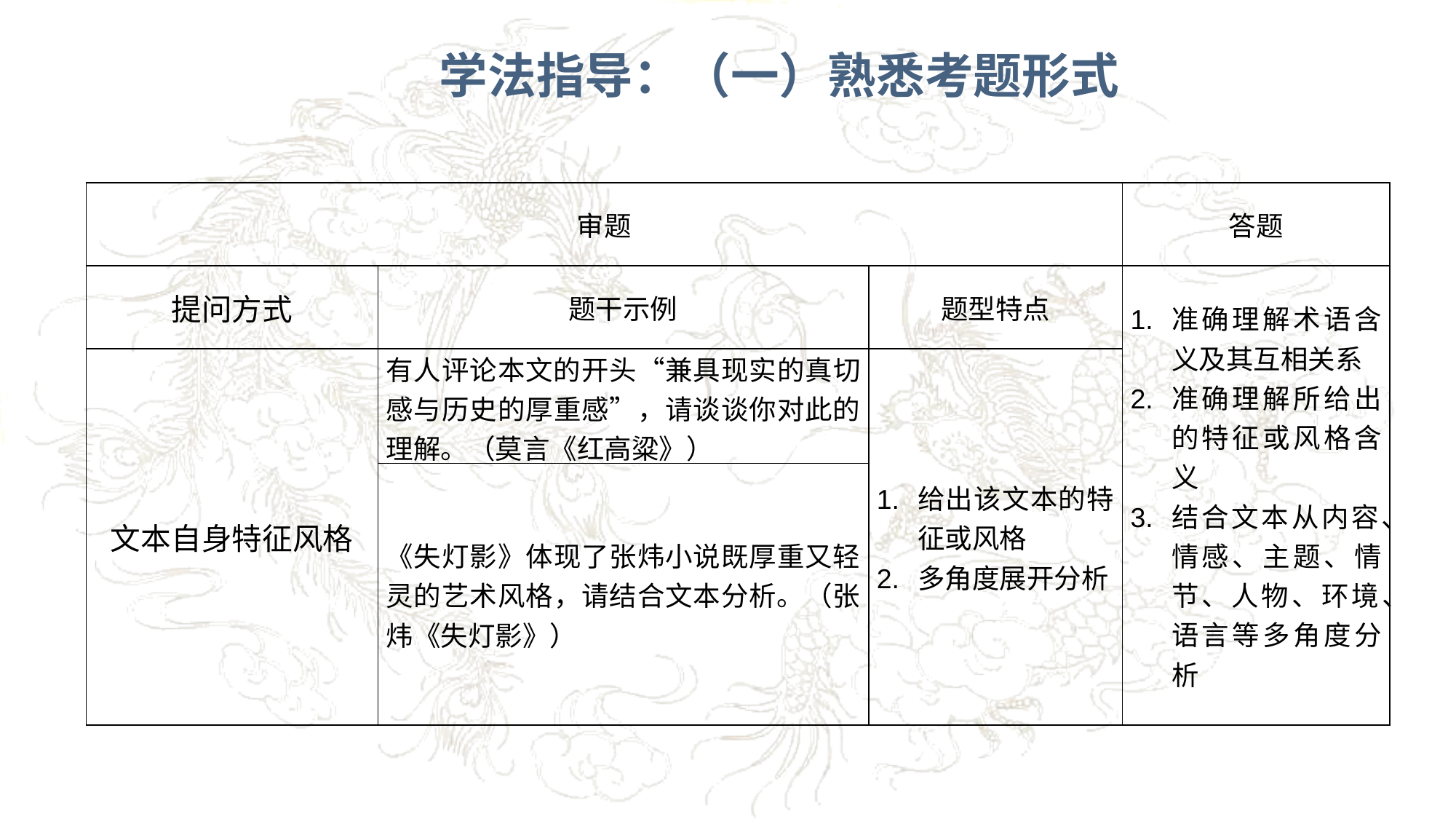

学法指导：（一）熟悉考题形式

| 审题 |  |  | 答题 |
| --- | --- | --- | --- |
| 提问方式 | 题干示例 | 题型特点 | 准确理解术语含义及其互相关系 准确理解所给出的特征或风格含义 结合文本从内容、情感、主题、情节、人物、环境、语言等多角度分析 |
| 文本自身特征风格 | 有人评论本文的开头“兼具现实的真切感与历史的厚重感”，请谈谈你对此的理解。（莫言《红高粱》） | 给出该文本的特征或风格 多角度展开分析 |  |
|  | 《失灯影》体现了张炜小说既厚重又轻灵的艺术风格，请结合文本分析。（张炜《失灯影》） |  |  |